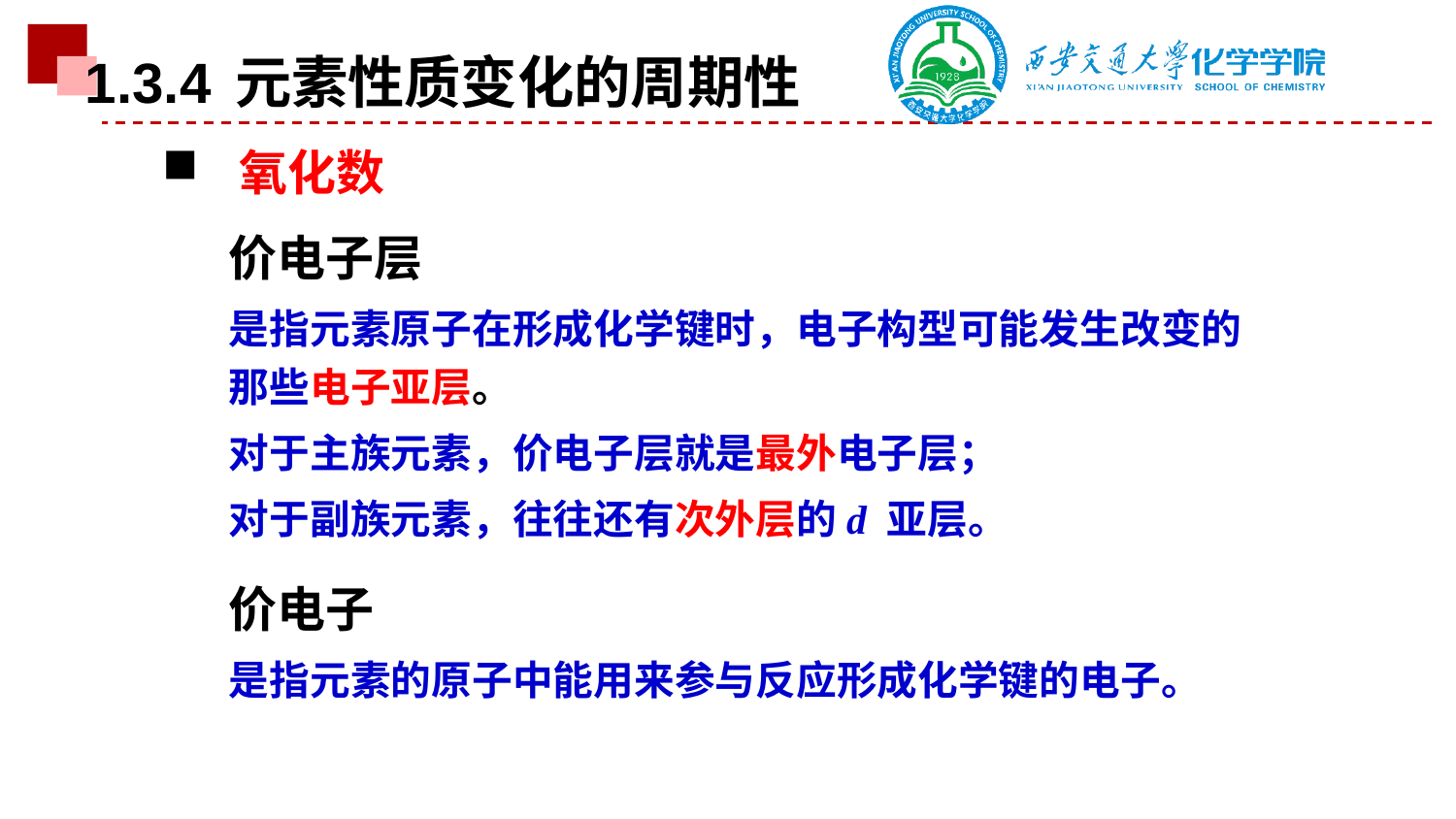

1.3.4 元素性质变化的周期性
 氧化数
价电子层
是指元素原子在形成化学键时，电子构型可能发生改变的那些电子亚层。
对于主族元素，价电子层就是最外电子层；
对于副族元素，往往还有次外层的d 亚层。
价电子
是指元素的原子中能用来参与反应形成化学键的电子。